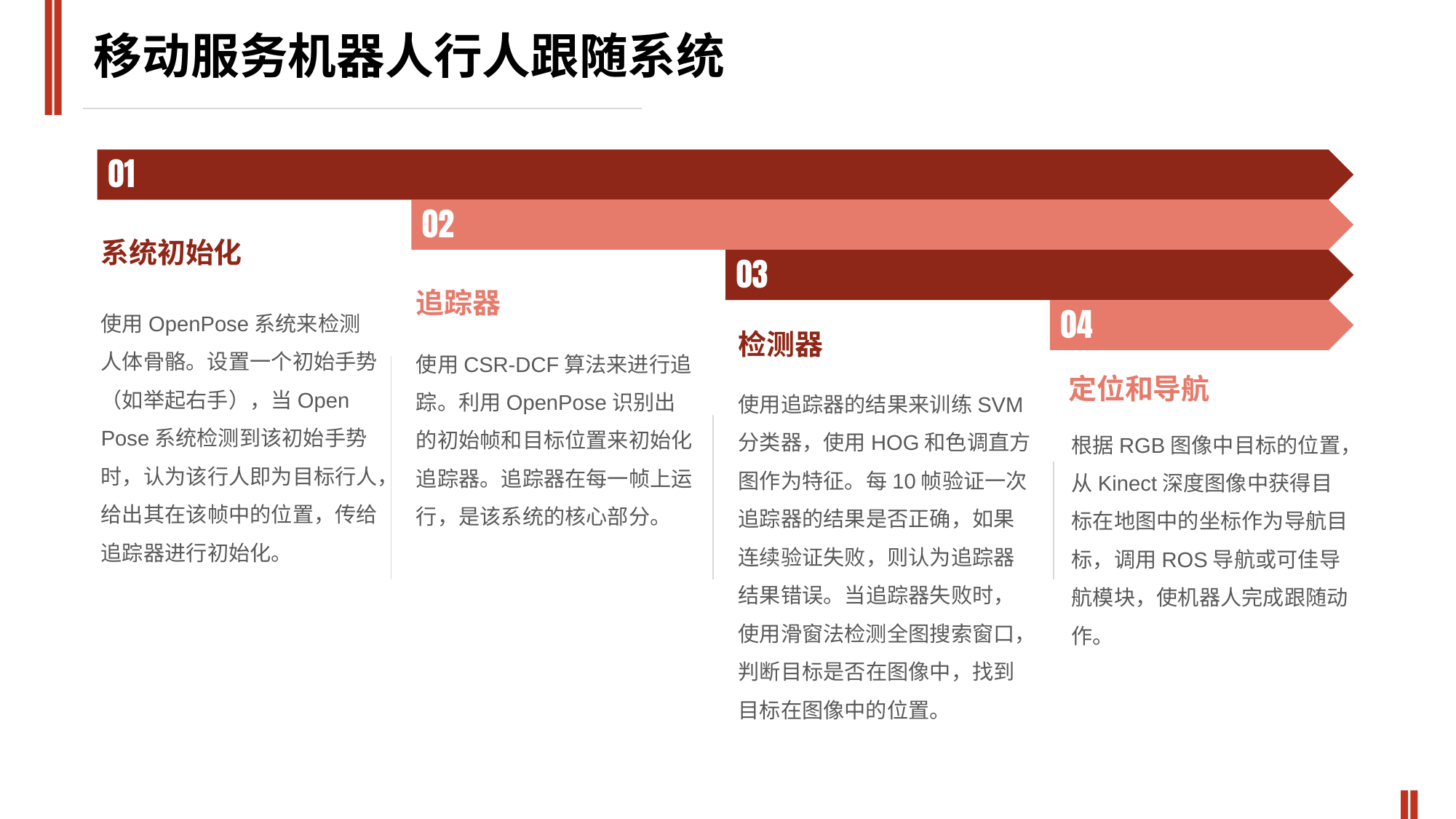

移动服务机器人行人跟随系统
01
02
系统初始化
03
追踪器
使用OpenPose系统来检测人体骨骼。设置一个初始手势（如举起右手），当Open Pose系统检测到该初始手势时，认为该行人即为目标行人，给出其在该帧中的位置，传给追踪器进行初始化。
04
检测器
使用CSR-DCF算法来进行追踪。利用OpenPose识别出的初始帧和目标位置来初始化追踪器。追踪器在每一帧上运行，是该系统的核心部分。
定位和导航
使用追踪器的结果来训练SVM分类器，使用HOG和色调直方图作为特征。每10帧验证一次追踪器的结果是否正确，如果连续验证失败，则认为追踪器结果错误。当追踪器失败时，使用滑窗法检测全图搜索窗口，判断目标是否在图像中，找到目标在图像中的位置。
根据RGB图像中目标的位置，从Kinect深度图像中获得目标在地图中的坐标作为导航目标，调用ROS导航或可佳导航模块，使机器人完成跟随动作。